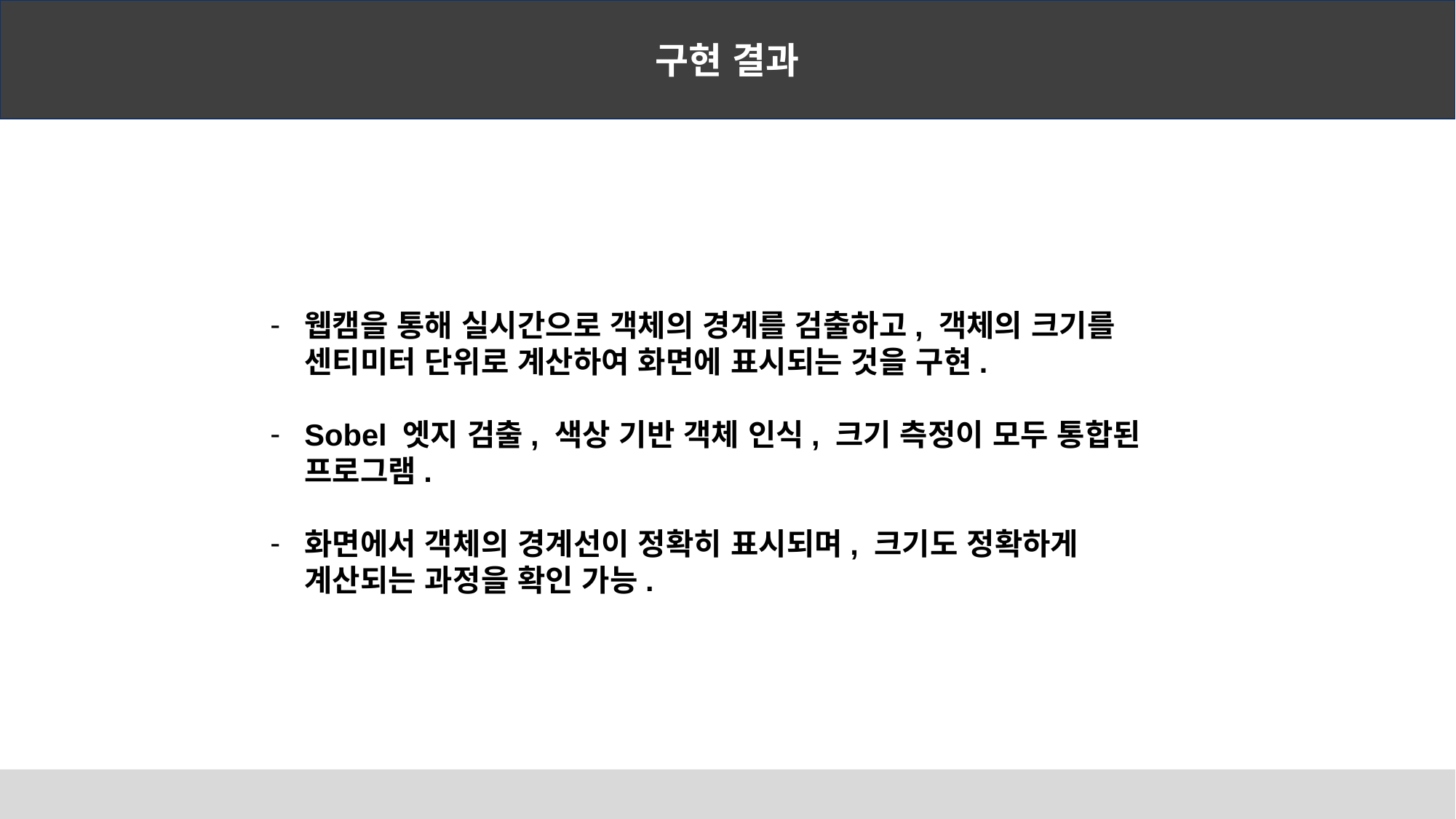

구현 결과
웹캠을 통해 실시간으로 객체의 경계를 검출하고, 객체의 크기를 센티미터 단위로 계산하여 화면에 표시되는 것을 구현.

Sobel 엣지 검출, 색상 기반 객체 인식, 크기 측정이 모두 통합된 프로그램.

화면에서 객체의 경계선이 정확히 표시되며, 크기도 정확하게 계산되는 과정을 확인 가능.